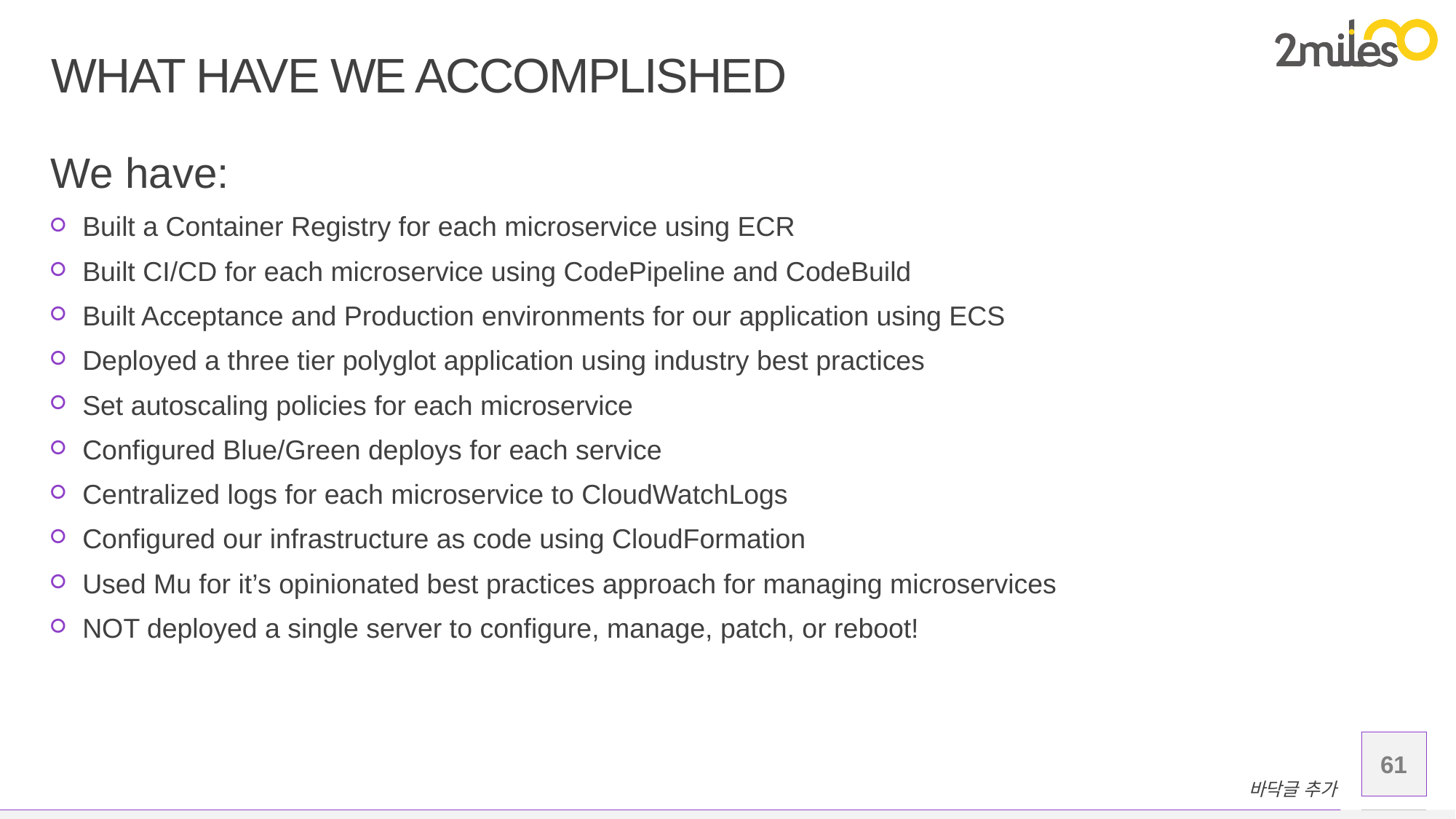

# What Have We Accomplished
We have:
Built a Container Registry for each microservice using ECR
Built CI/CD for each microservice using CodePipeline and CodeBuild
Built Acceptance and Production environments for our application using ECS
Deployed a three tier polyglot application using industry best practices
Set autoscaling policies for each microservice
Configured Blue/Green deploys for each service
Centralized logs for each microservice to CloudWatchLogs
Configured our infrastructure as code using CloudFormation
Used Mu for it’s opinionated best practices approach for managing microservices
NOT deployed a single server to configure, manage, patch, or reboot!
61
바닥글 추가